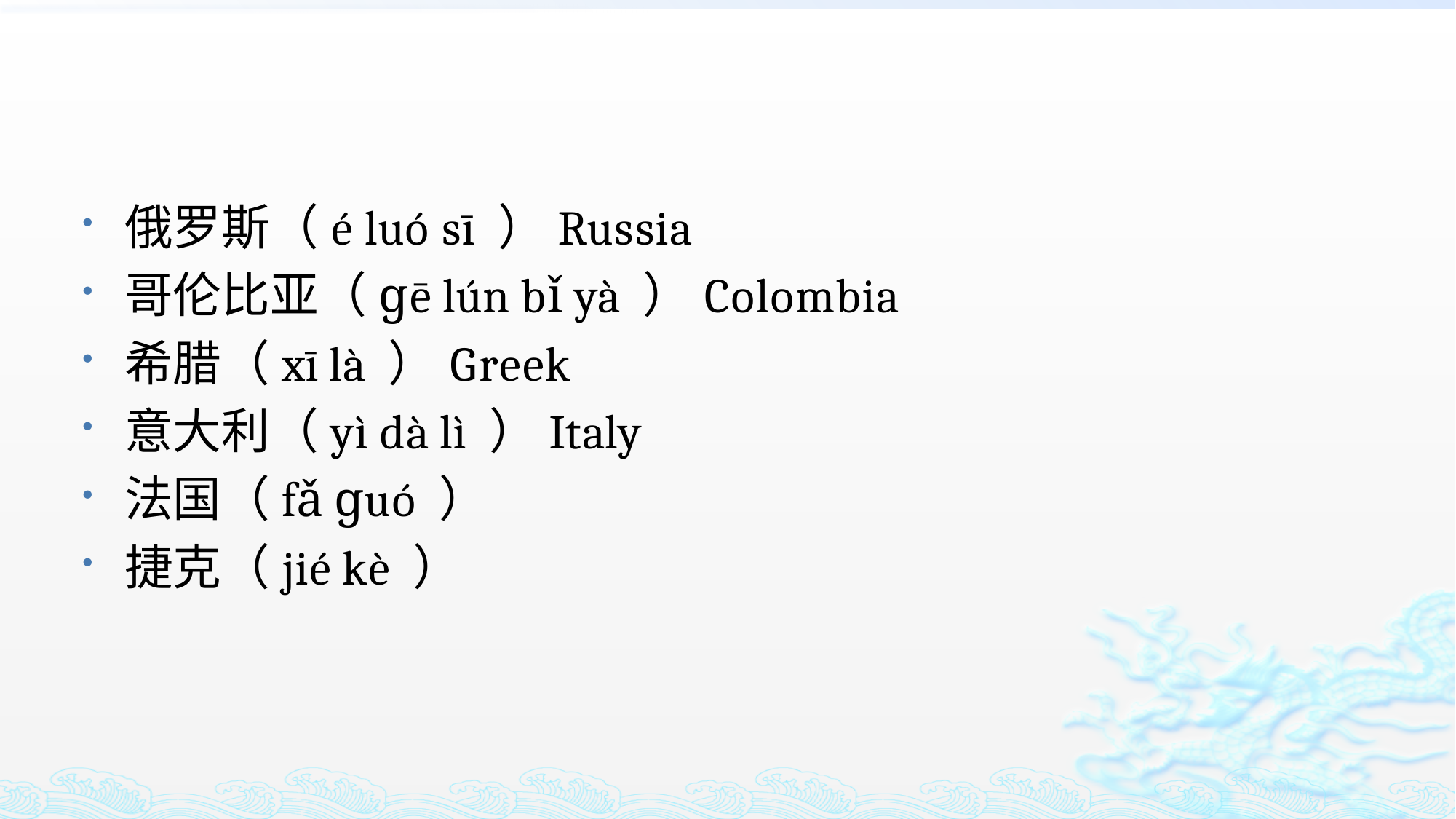

#
俄罗斯（é luó sī ）Russia
哥伦比亚（ɡē lún bǐ yà ）Colombia
希腊（xī là ）Greek
意大利（yì dà lì ）Italy
法国（fǎ ɡuó ）
捷克（jié kè ）